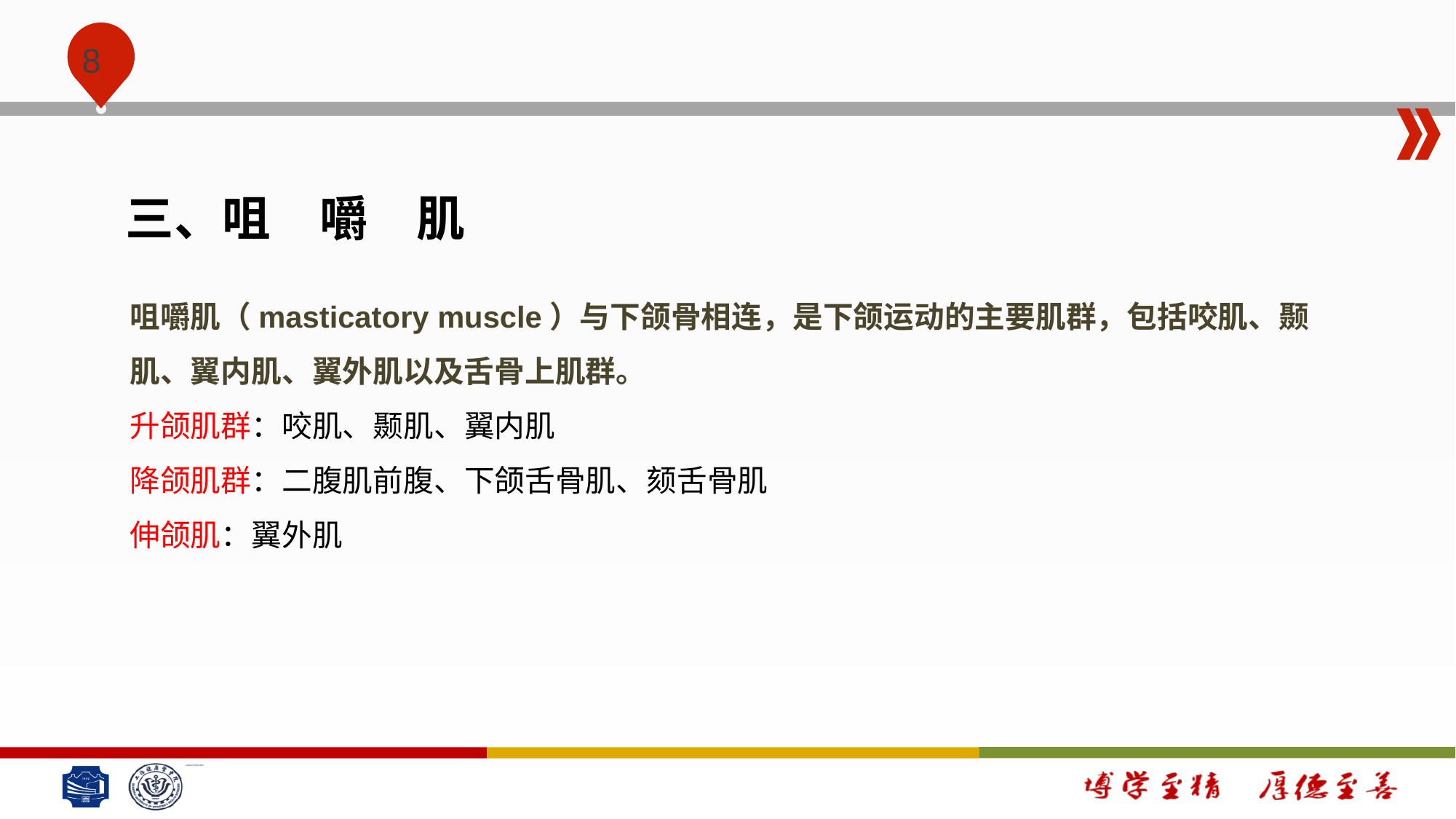

#
三、咀　嚼　肌

咀嚼肌（masticatory muscle）与下颌骨相连，是下颌运动的主要肌群，包括咬肌、颞肌、翼内肌、翼外肌以及舌骨上肌群。
升颌肌群：咬肌、颞肌、翼内肌
降颌肌群：二腹肌前腹、下颌舌骨肌、颏舌骨肌
伸颌肌：翼外肌